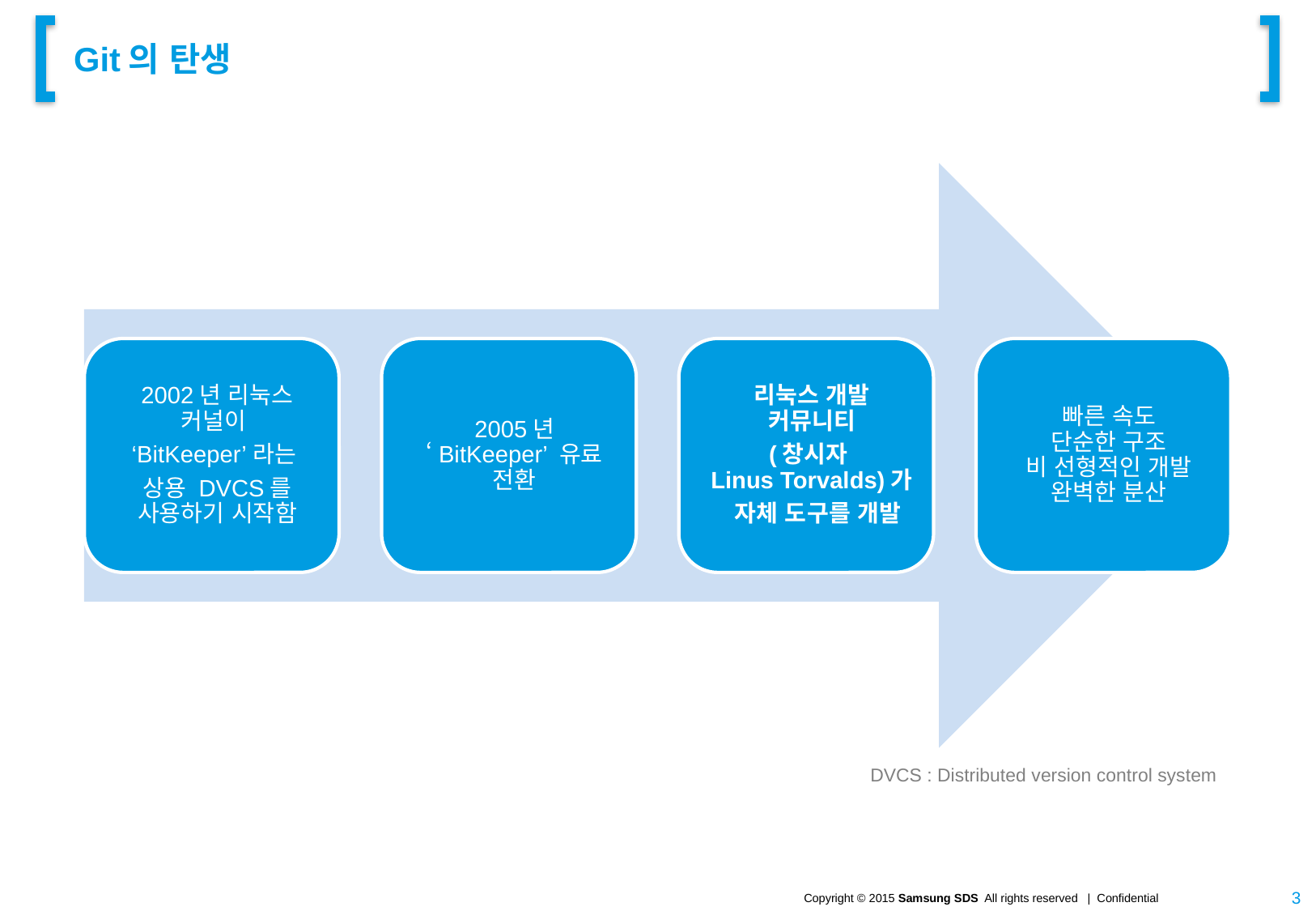

# Git의 탄생
2002년 리눅스 커널이
‘BitKeeper’라는
상용 DVCS를 사용하기 시작함
2005년 ‘BitKeeper’ 유료 전환
리눅스 개발 커뮤니티
(창시자
Linus Torvalds)가
 자체 도구를 개발
빠른 속도
단순한 구조
비 선형적인 개발
완벽한 분산
DVCS : Distributed version control system